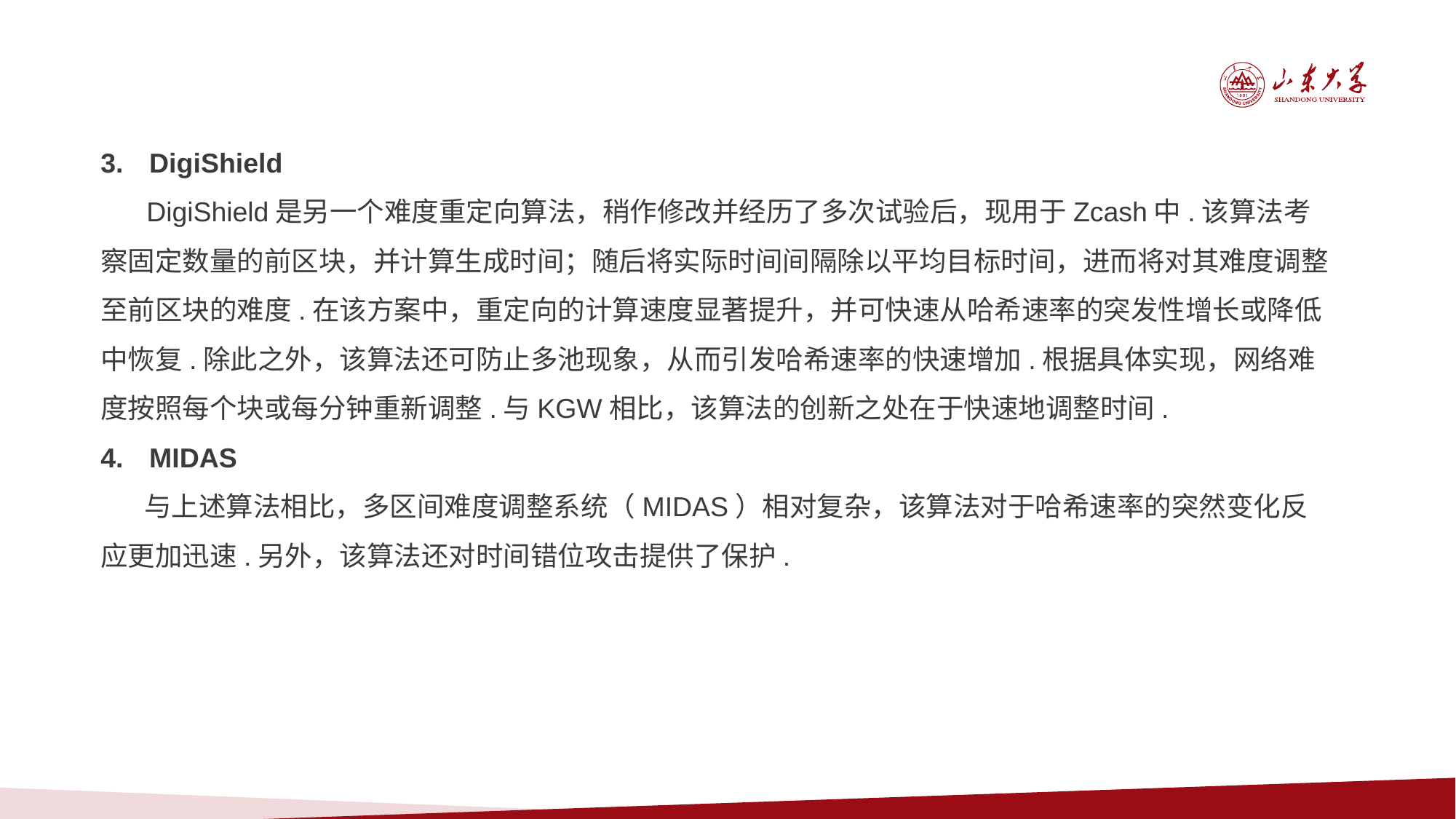

DigiShield
      DigiShield是另一个难度重定向算法，稍作修改并经历了多次试验后，现用于Zcash中.该算法考察固定数量的前区块，并计算生成时间；随后将实际时间间隔除以平均目标时间，进而将对其难度调整至前区块的难度.在该方案中，重定向的计算速度显著提升，并可快速从哈希速率的突发性增长或降低中恢复.除此之外，该算法还可防止多池现象，从而引发哈希速率的快速增加.根据具体实现，网络难度按照每个块或每分钟重新调整.与KGW相比，该算法的创新之处在于快速地调整时间.
 MIDAS
      与上述算法相比，多区间难度调整系统（MIDAS）相对复杂，该算法对于哈希速率的突然变化反应更加迅速.另外，该算法还对时间错位攻击提供了保护.